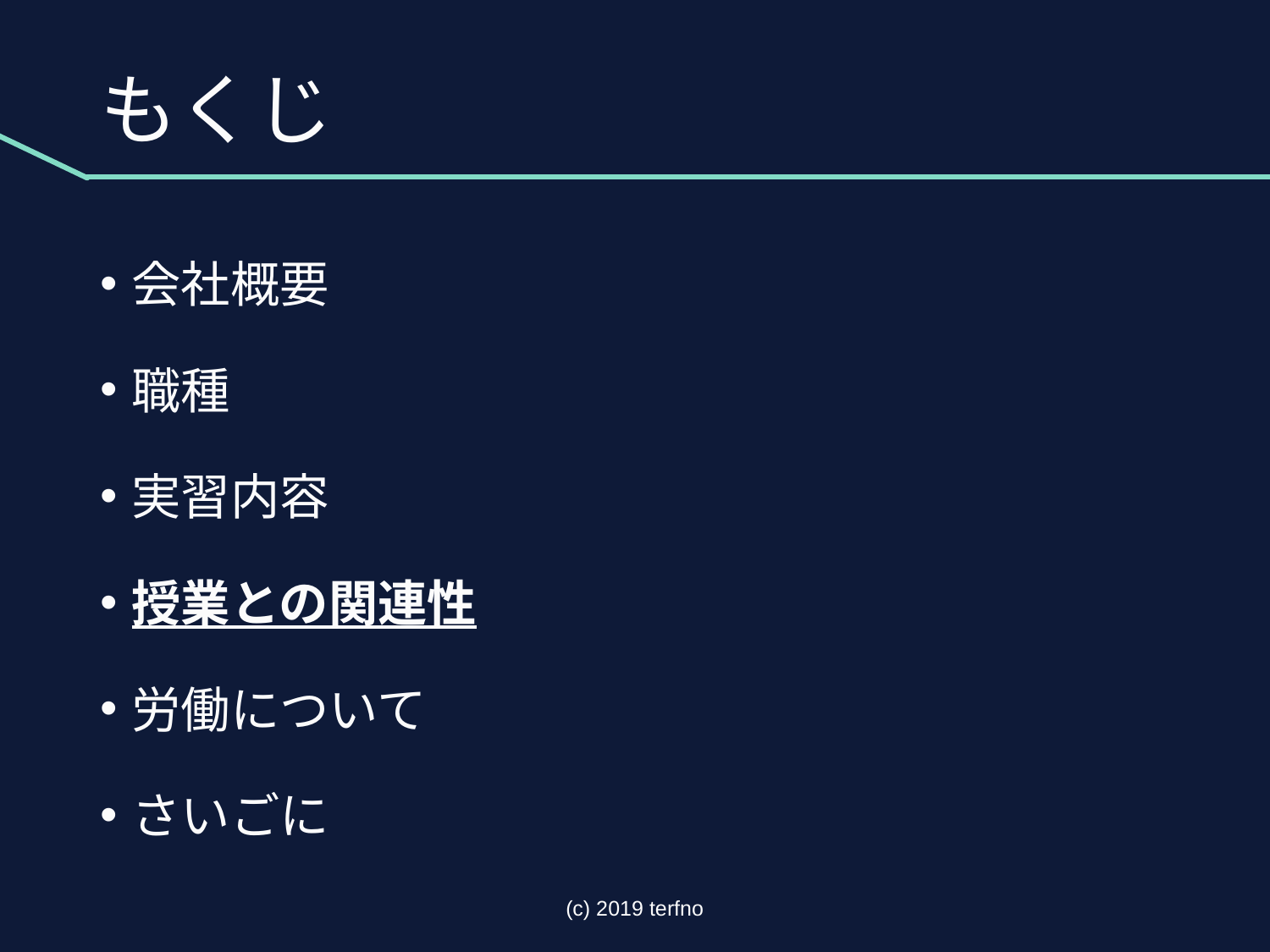

# もくじ
会社概要
職種
実習内容
授業との関連性
労働について
さいごに
(c) 2019 terfno